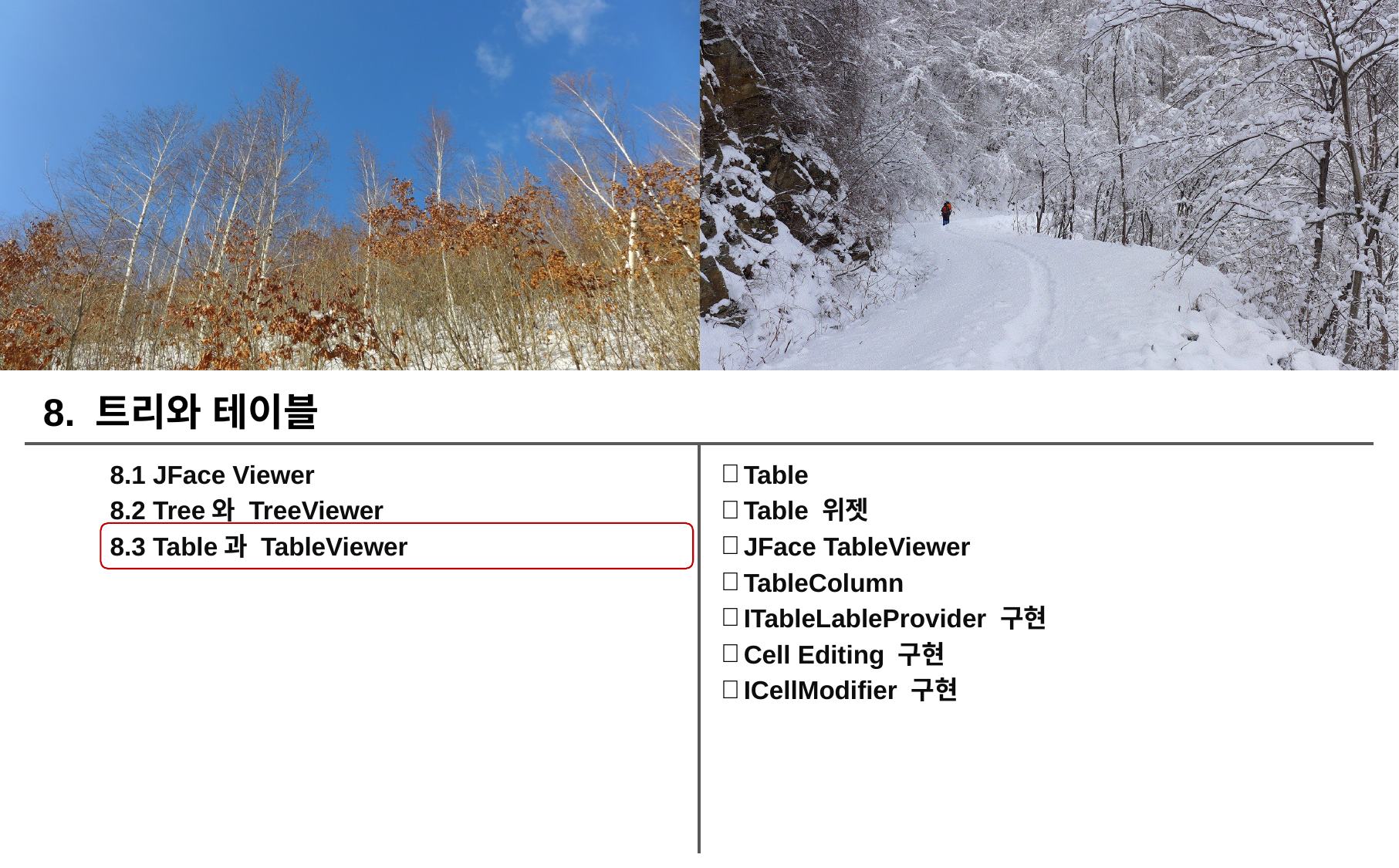

8. 트리와 테이블
8.1 JFace Viewer
8.2 Tree와 TreeViewer
8.3 Table과 TableViewer
Table
Table 위젯
JFace TableViewer
TableColumn
ITableLableProvider 구현
Cell Editing 구현
ICellModifier 구현